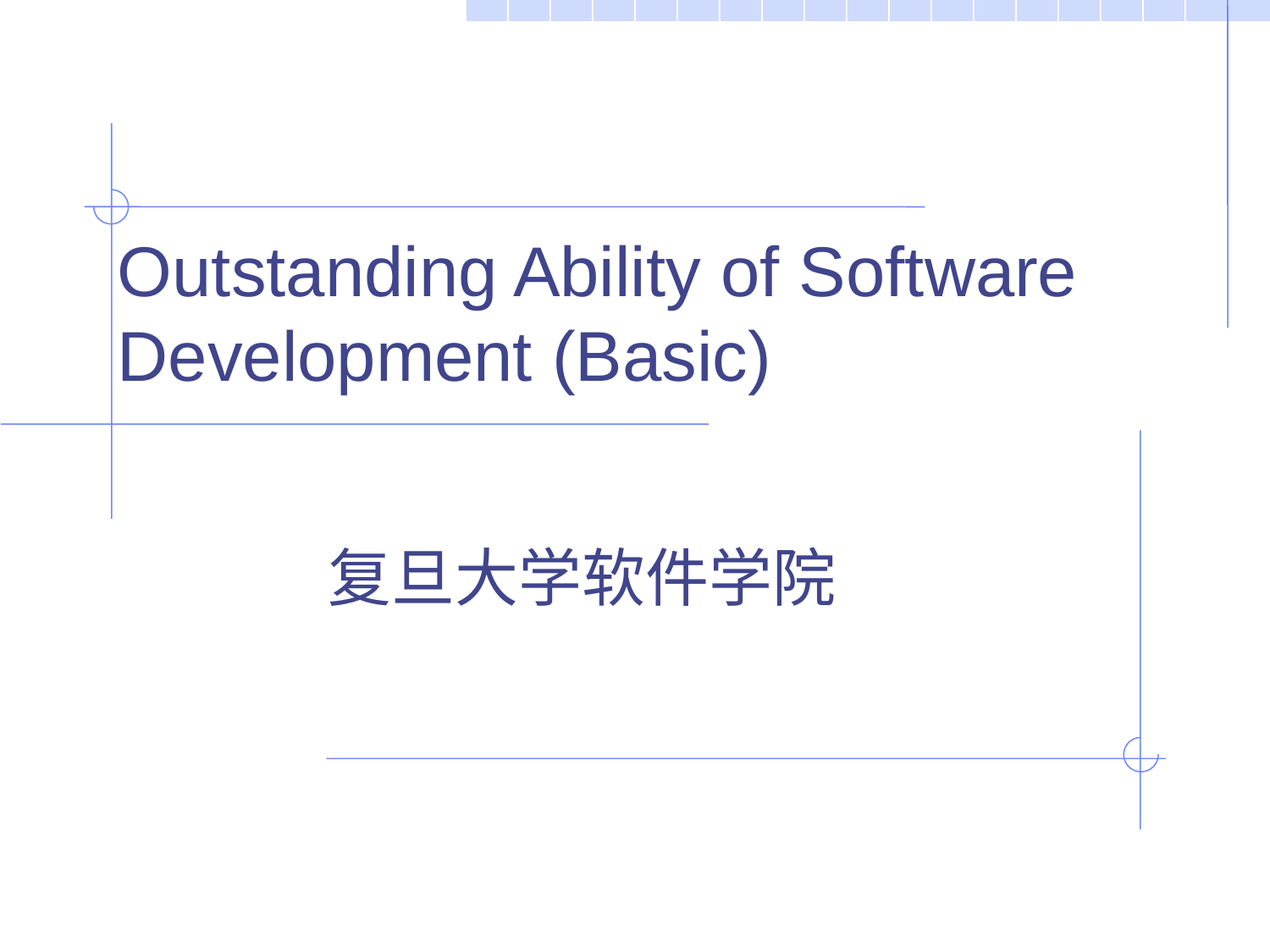

# Outstanding Ability of Software Development (Basic)

复旦大学软件学院